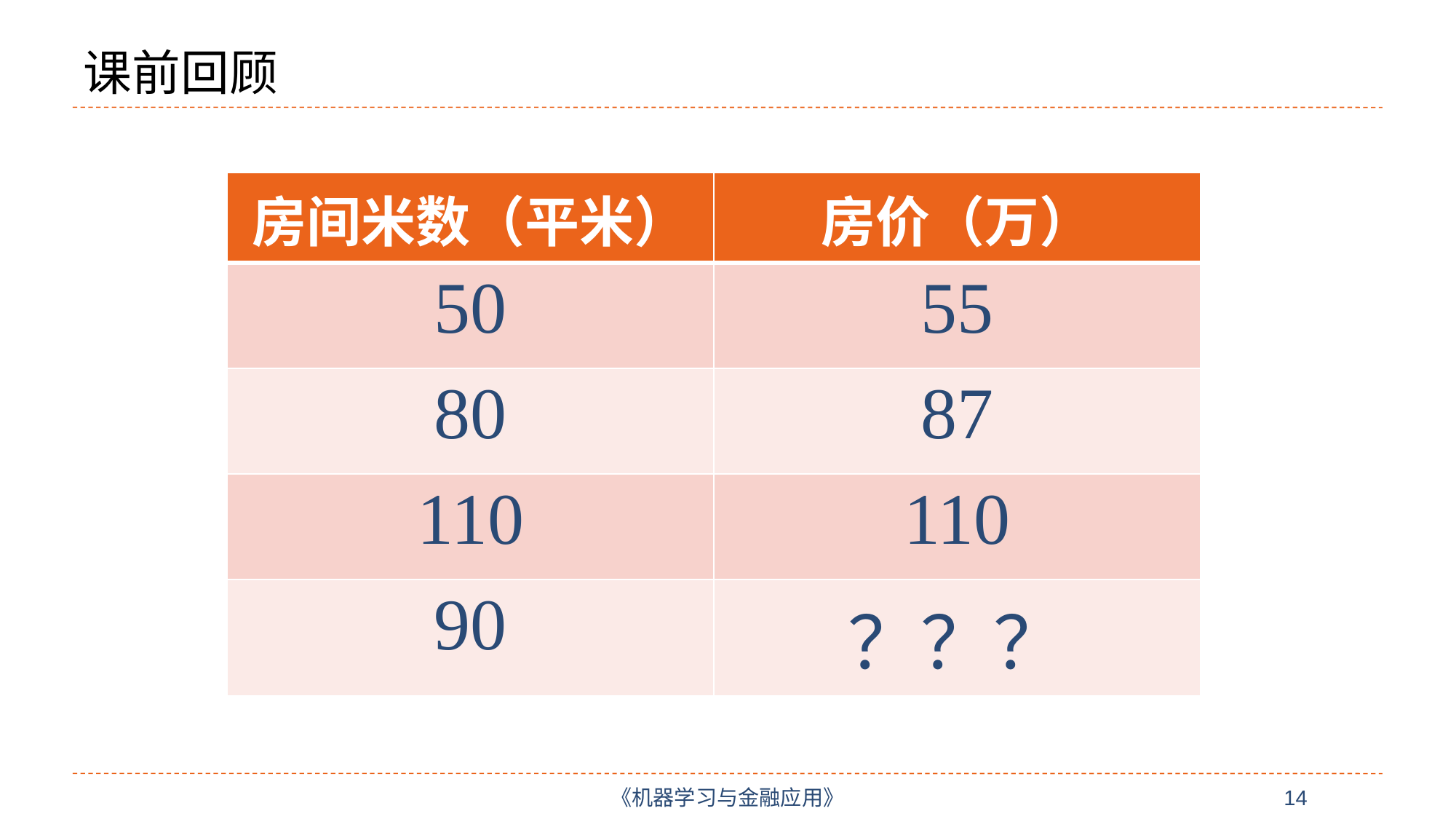

14
# 课前回顾
| 房间米数（平米） | 房价（万） |
| --- | --- |
| 50 | 55 |
| 80 | 87 |
| 110 | 110 |
| 90 | ？？？ |